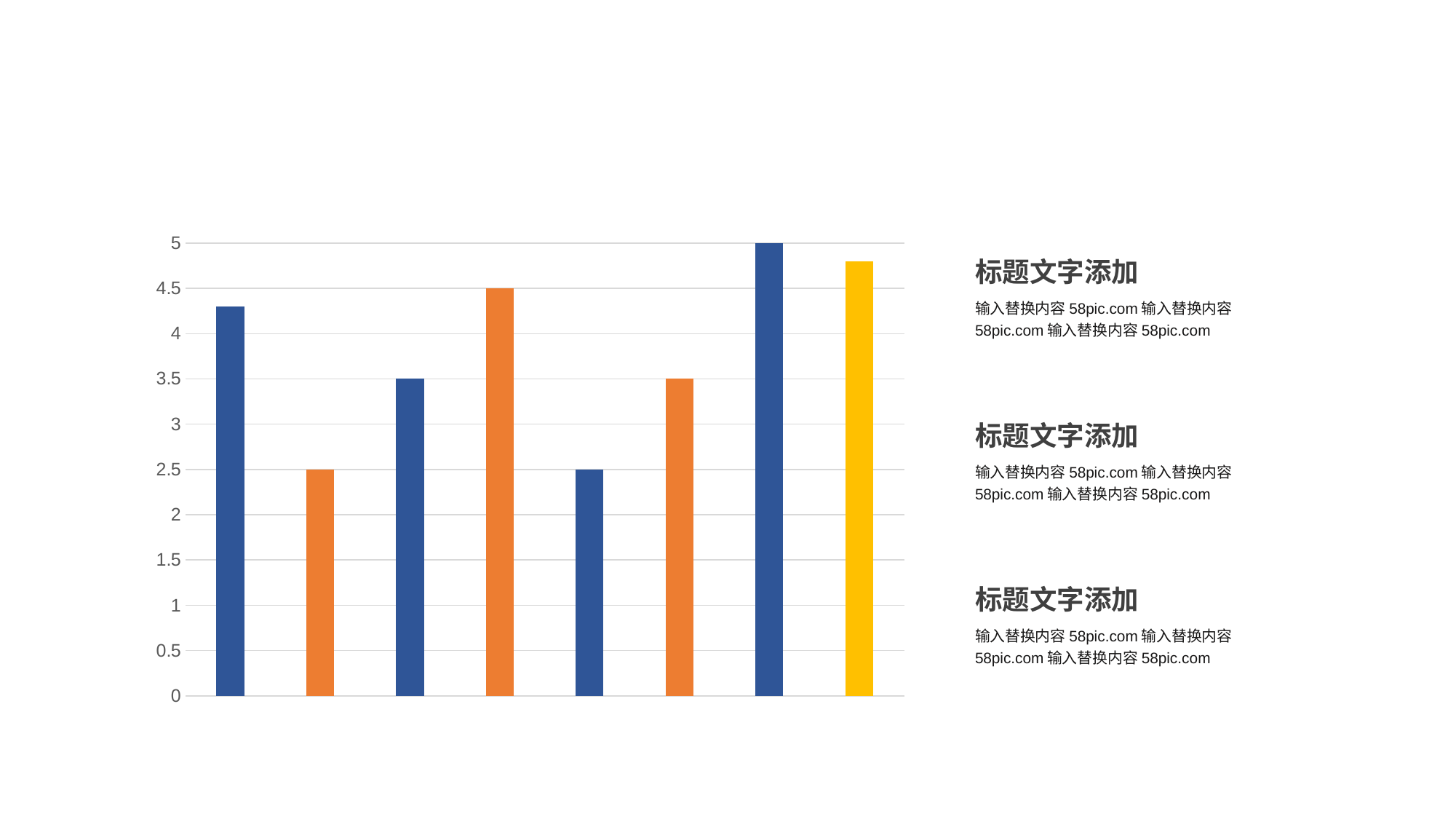

### Chart

| Category | 系列 1 |
|---|---|
| 类别 1 | 4.3 |
| 类别 2 | 2.5 |
| 类别 3 | 3.5 |
| 类别 4 | 4.5 |
| 类别 5 | 2.5 |
| 类别 6 | 3.5 |
| 类别 7 | 5.0 |
| 类别 8 | 4.8 |
标题文字添加
输入替换内容58pic.com输入替换内容58pic.com输入替换内容58pic.com
标题文字添加
输入替换内容58pic.com输入替换内容58pic.com输入替换内容58pic.com
标题文字添加
输入替换内容58pic.com输入替换内容58pic.com输入替换内容58pic.com